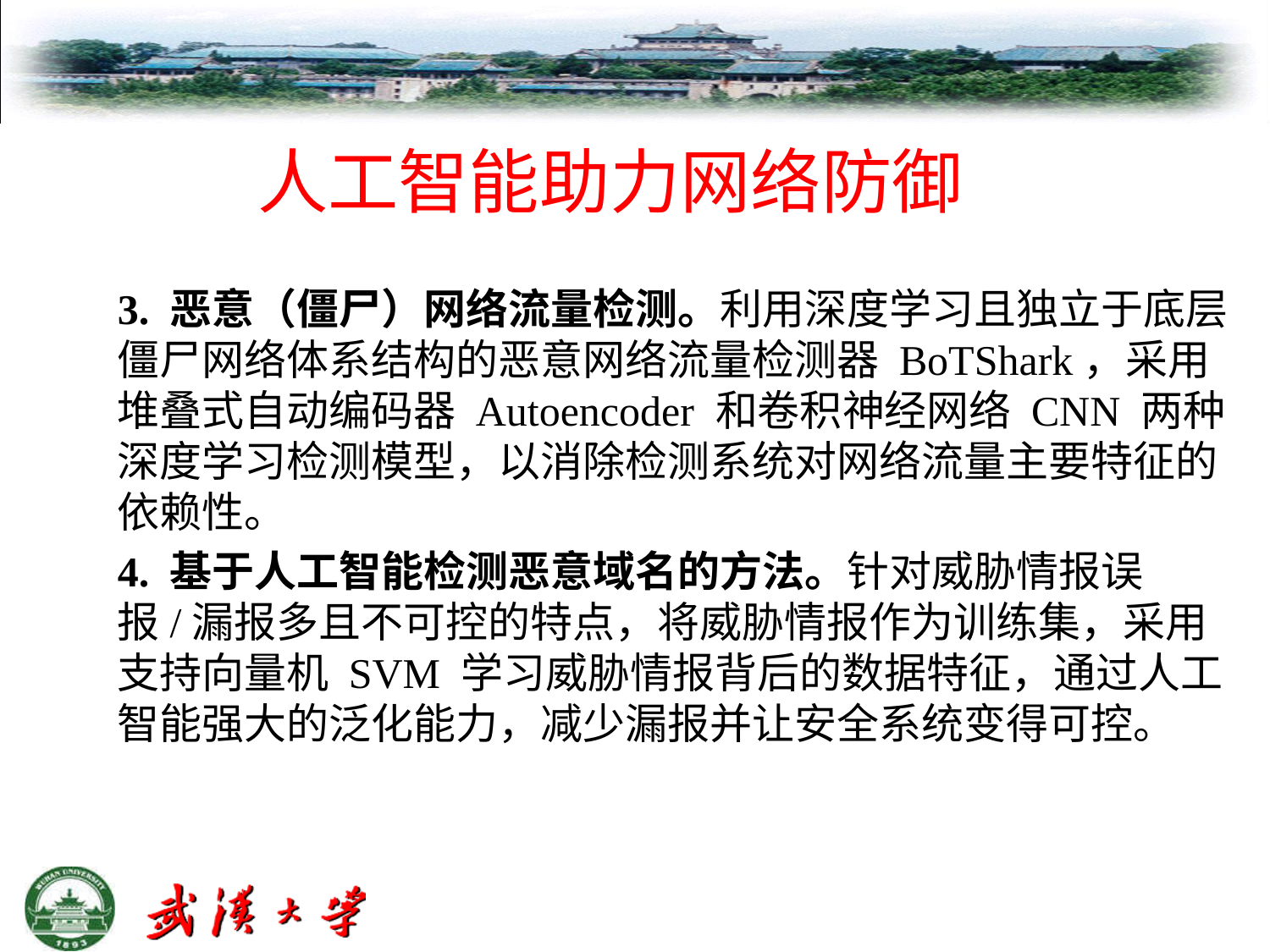

# 人工智能助力网络防御
3. 恶意（僵尸）网络流量检测。利用深度学习且独立于底层僵尸网络体系结构的恶意网络流量检测器 BoTShark，采用堆叠式自动编码器 Autoencoder 和卷积神经网络 CNN 两种深度学习检测模型，以消除检测系统对网络流量主要特征的依赖性。
4. 基于人工智能检测恶意域名的方法。针对威胁情报误报/漏报多且不可控的特点，将威胁情报作为训练集，采用支持向量机 SVM 学习威胁情报背后的数据特征，通过人工智能强大的泛化能力，减少漏报并让安全系统变得可控。